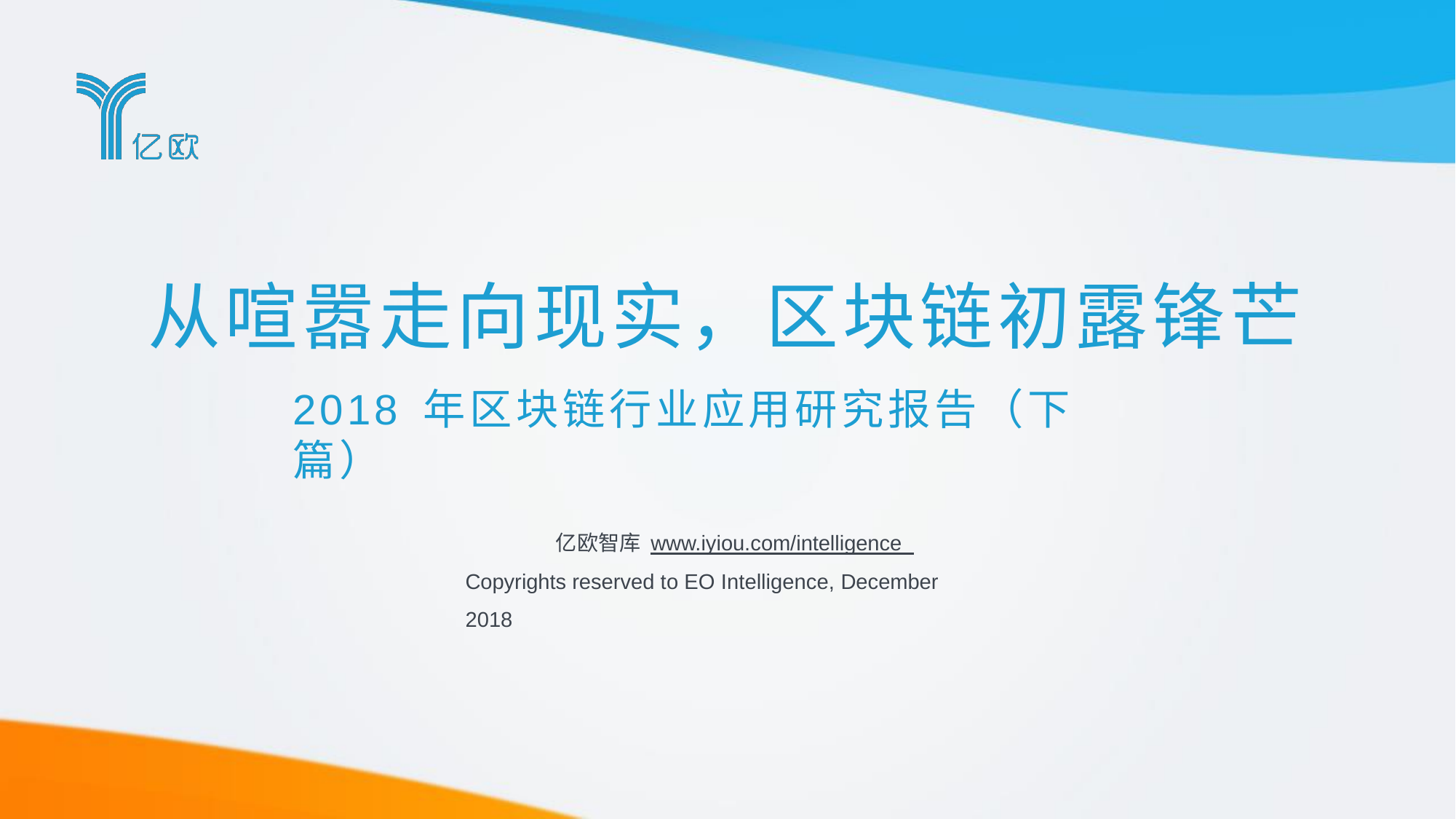

# 从喧嚣走向现实，区块链初露锋芒
2018 年区块链行业应用研究报告（下篇）
亿欧智库 www.iyiou.com/intelligence  Copyrights reserved to EO Intelligence, December 2018